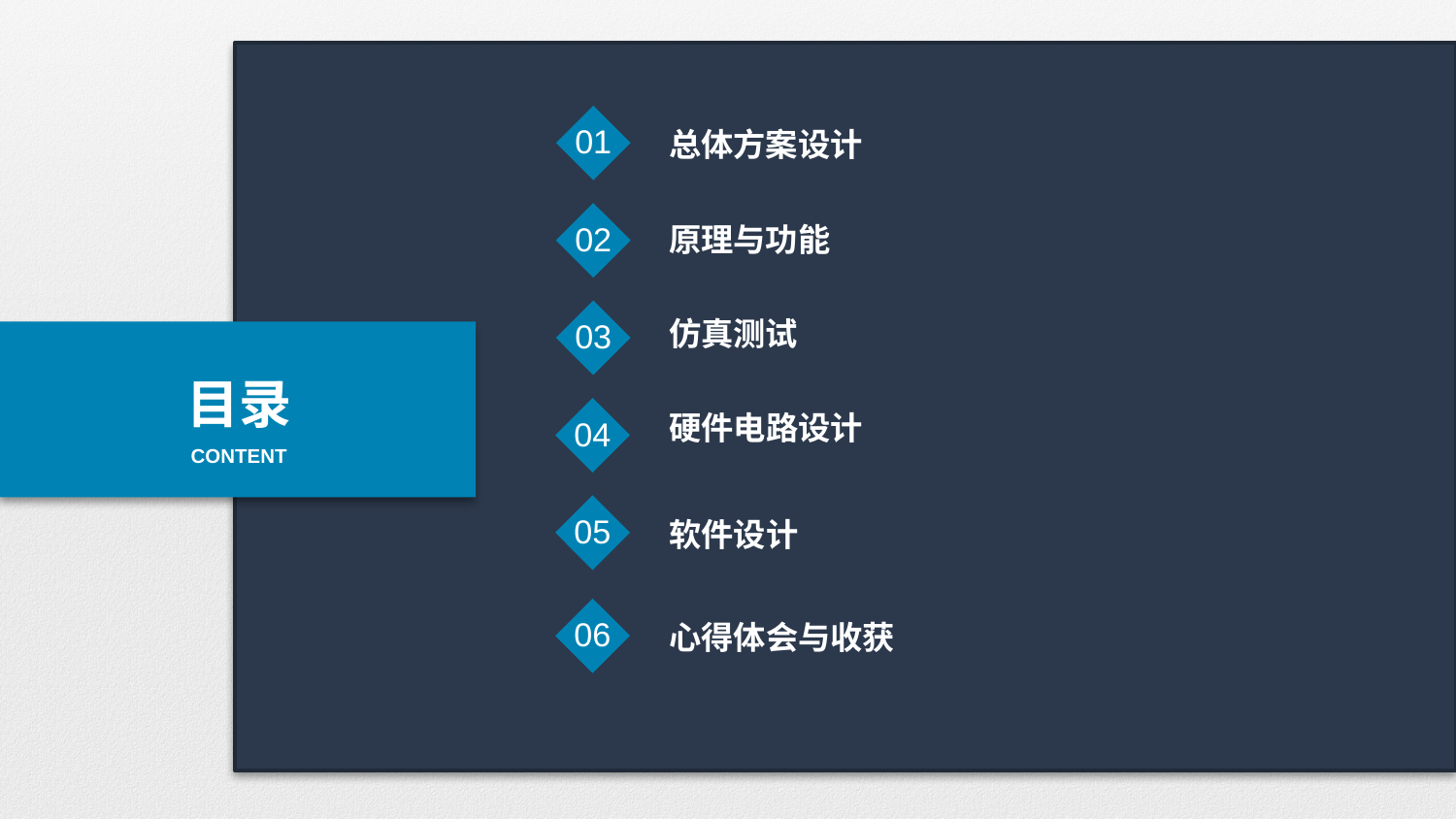

01
总体方案设计
02
原理与功能
03
仿真测试

目录
CONTENT
04
硬件电路设计
05
软件设计
06
心得体会与收获